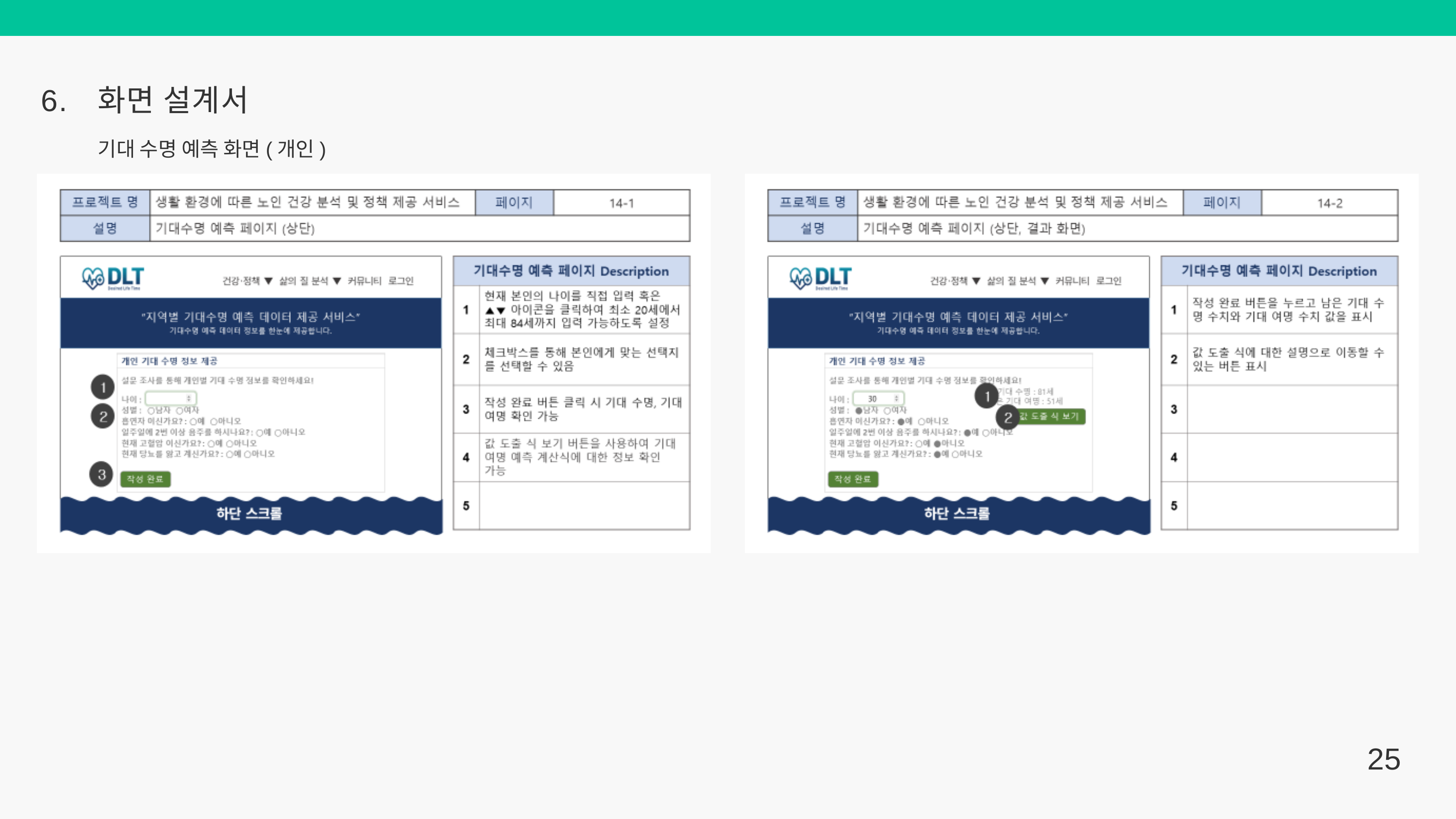

6.
화면 설계서
기대 수명 예측 화면(개인)

25